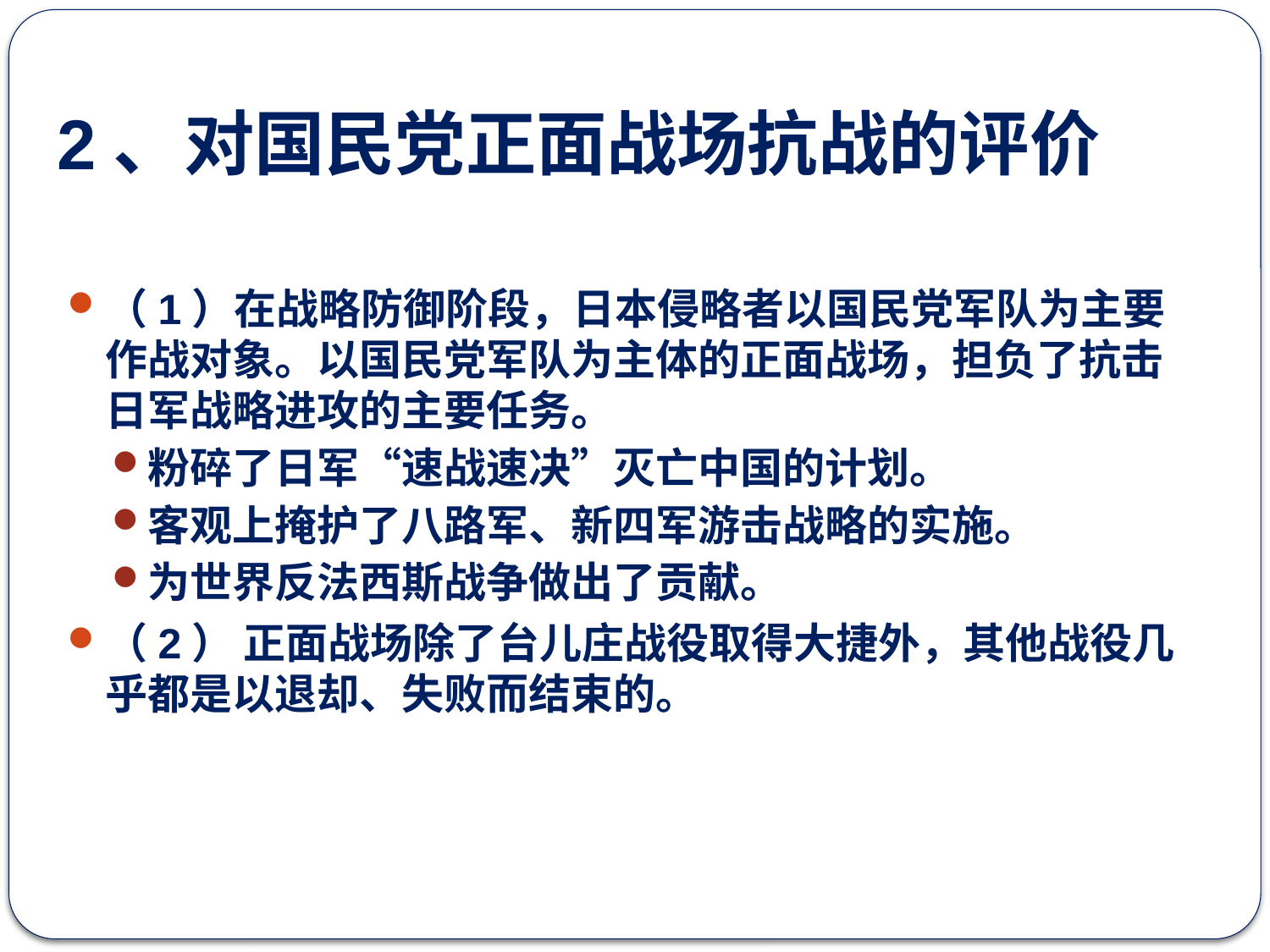

# 2、对国民党正面战场抗战的评价
（1）在战略防御阶段，日本侵略者以国民党军队为主要作战对象。以国民党军队为主体的正面战场，担负了抗击日军战略进攻的主要任务。
粉碎了日军“速战速决”灭亡中国的计划。
客观上掩护了八路军、新四军游击战略的实施。
为世界反法西斯战争做出了贡献。
（2） 正面战场除了台儿庄战役取得大捷外，其他战役几乎都是以退却、失败而结束的。